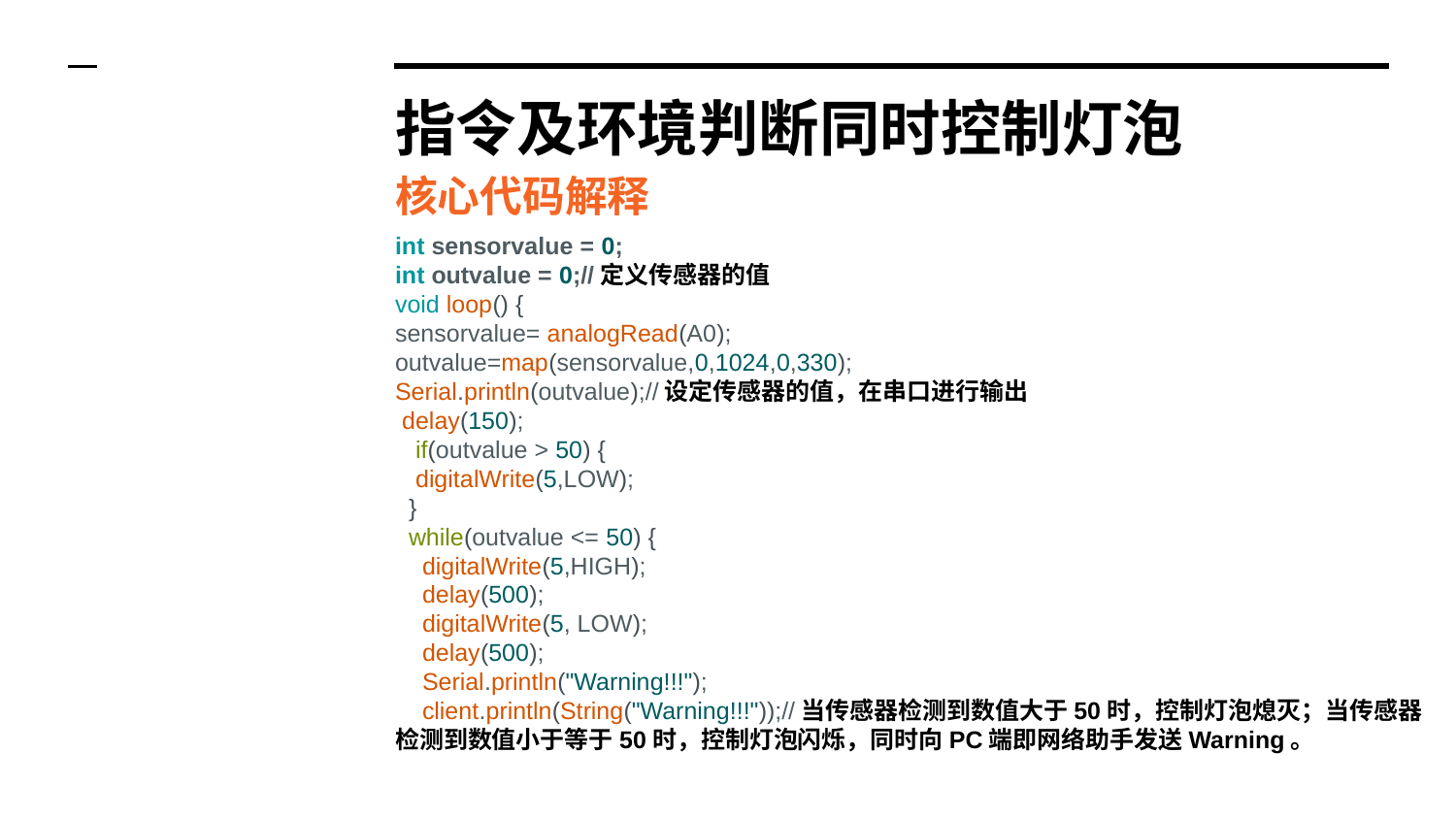

# 指令及环境判断同时控制灯泡
核心代码解释
int sensorvalue = 0;
int outvalue = 0;//定义传感器的值
void loop() {
sensorvalue= analogRead(A0);
outvalue=map(sensorvalue,0,1024,0,330);
Serial.println(outvalue);//设定传感器的值，在串口进行输出
 delay(150);
   if(outvalue > 50) {
   digitalWrite(5,LOW);
  }
  while(outvalue <= 50) {
    digitalWrite(5,HIGH);
    delay(500);                      
    digitalWrite(5, LOW);  
    delay(500);                      
    Serial.println("Warning!!!");
    client.println(String("Warning!!!"));//当传感器检测到数值大于50时，控制灯泡熄灭；当传感器检测到数值小于等于50时，控制灯泡闪烁，同时向PC端即网络助手发送Warning。